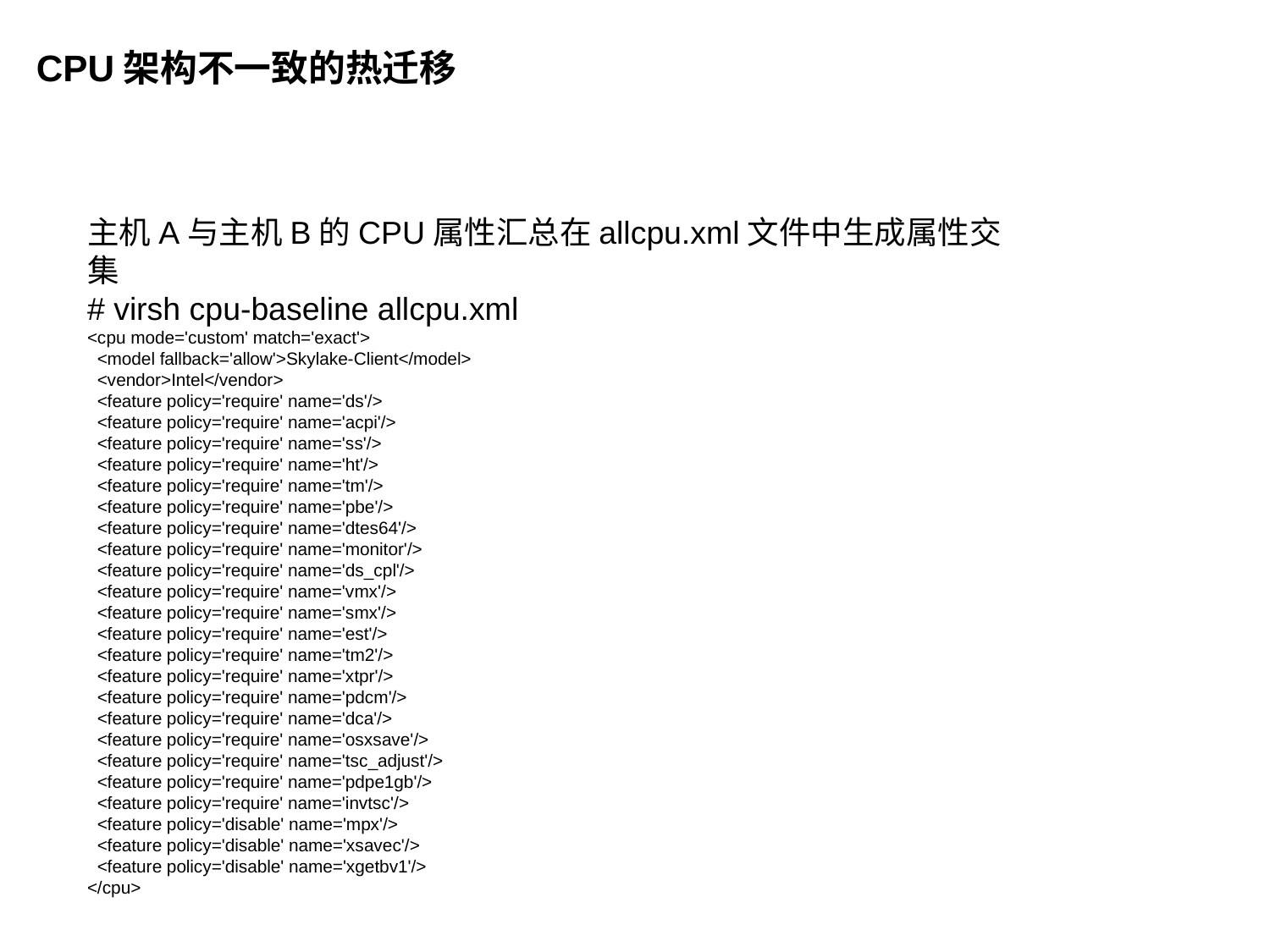

CPU架构不一致的热迁移
主机A与主机B的CPU属性汇总在allcpu.xml文件中生成属性交集
# virsh cpu-baseline allcpu.xml
<cpu mode='custom' match='exact'>
  <model fallback='allow'>Skylake-Client</model>
  <vendor>Intel</vendor>
  <feature policy='require' name='ds'/>
  <feature policy='require' name='acpi'/>
  <feature policy='require' name='ss'/>
  <feature policy='require' name='ht'/>
  <feature policy='require' name='tm'/>
  <feature policy='require' name='pbe'/>
  <feature policy='require' name='dtes64'/>
  <feature policy='require' name='monitor'/>
  <feature policy='require' name='ds_cpl'/>
  <feature policy='require' name='vmx'/>
  <feature policy='require' name='smx'/>
  <feature policy='require' name='est'/>
  <feature policy='require' name='tm2'/>
  <feature policy='require' name='xtpr'/>
  <feature policy='require' name='pdcm'/>
  <feature policy='require' name='dca'/>
  <feature policy='require' name='osxsave'/>
  <feature policy='require' name='tsc_adjust'/>
  <feature policy='require' name='pdpe1gb'/>
  <feature policy='require' name='invtsc'/>
  <feature policy='disable' name='mpx'/>
  <feature policy='disable' name='xsavec'/>
  <feature policy='disable' name='xgetbv1'/>
</cpu>